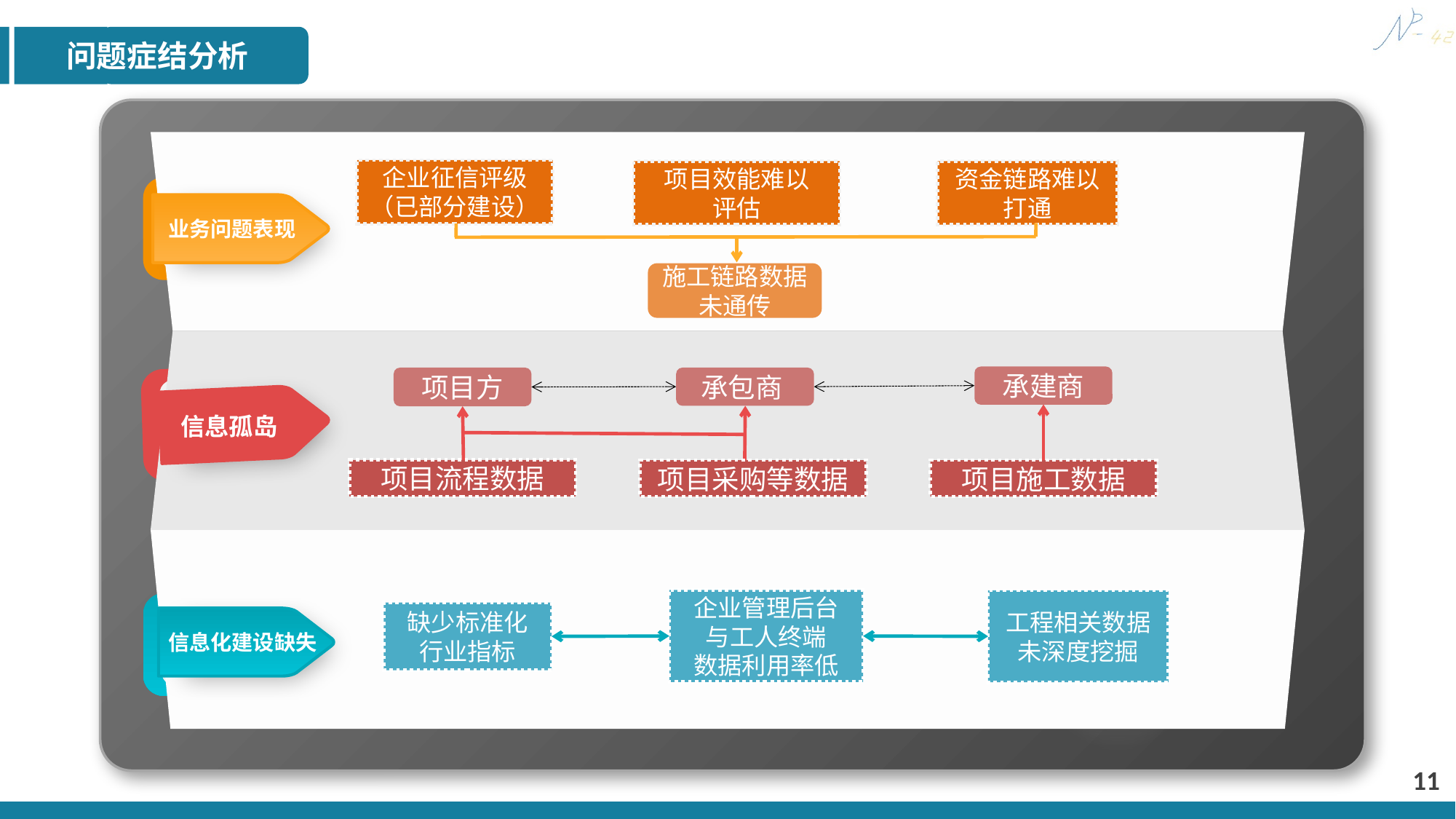

问题症结分析

企业征信评级
（已部分建设）
项目效能难以
评估
资金链路难以
打通
施工链路数据
未通传

业务问题表现

承建商
项目方
承包商
项目流程数据
项目采购等数据
项目施工数据

信息孤岛

企业管理后台
与工人终端
数据利用率低
工程相关数据
未深度挖掘
缺少标准化
行业指标

信息化建设缺失
11